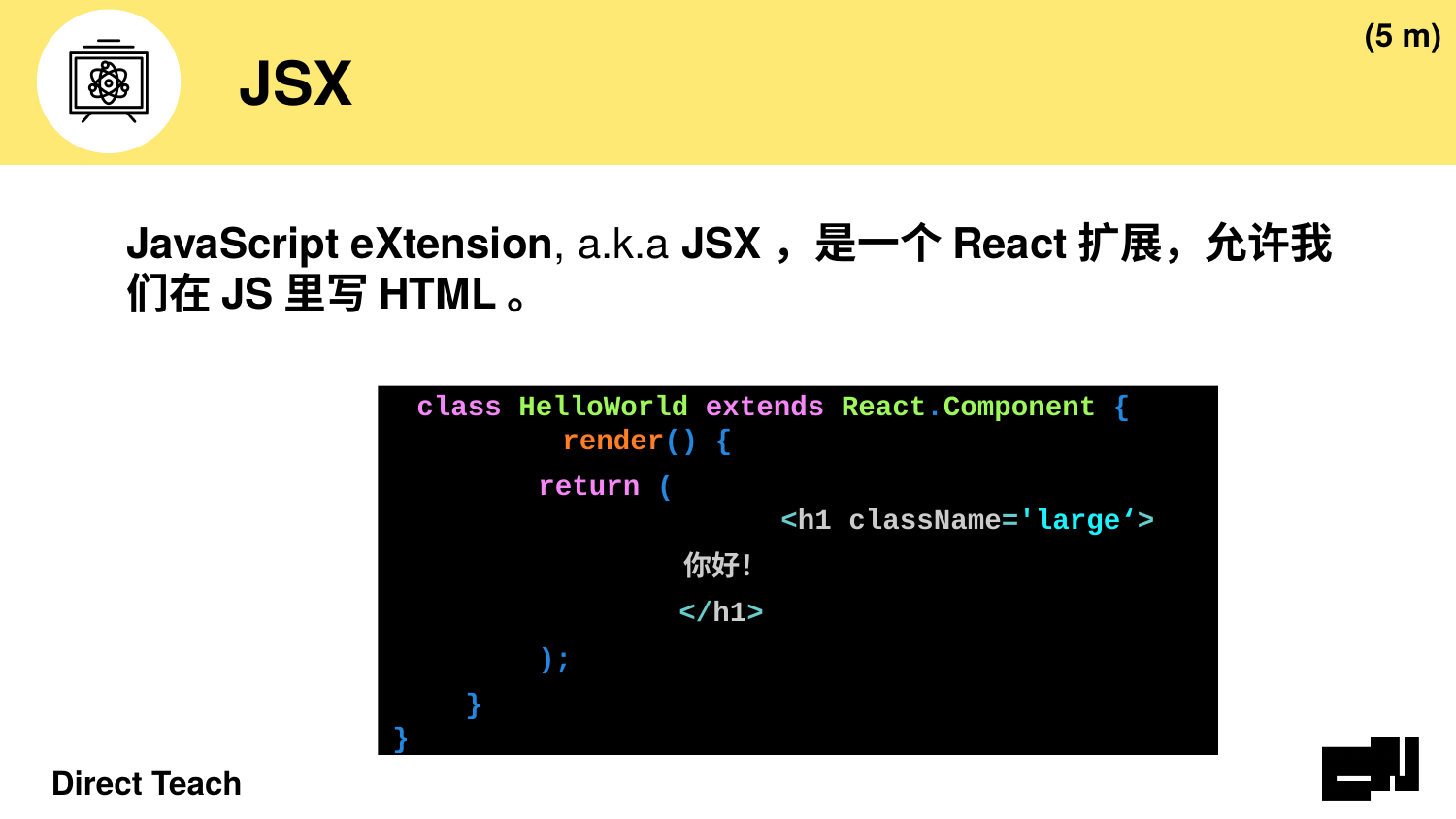

(5 m)
# JSX
JavaScript eXtension, a.k.a JSX，是一个React扩展，允许我们在JS里写HTML。

class HelloWorld extends React.Component {
	render() {
return (
		<h1 className='large‘>
你好！
    </h1>
);
}
}